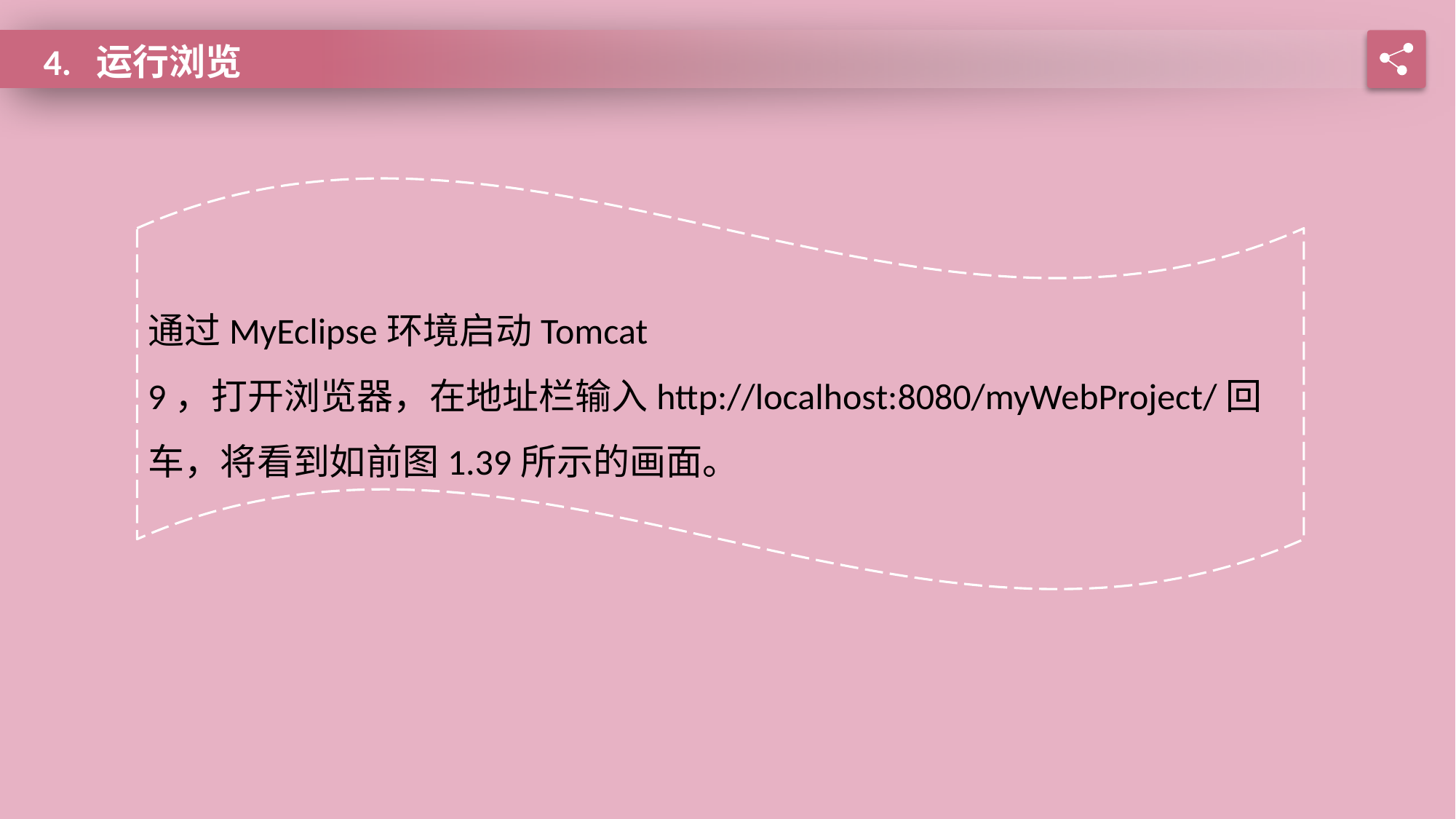

4.  运行浏览
通过MyEclipse环境启动Tomcat 9，打开浏览器，在地址栏输入http://localhost:8080/myWebProject/回车，将看到如前图1.39所示的画面。